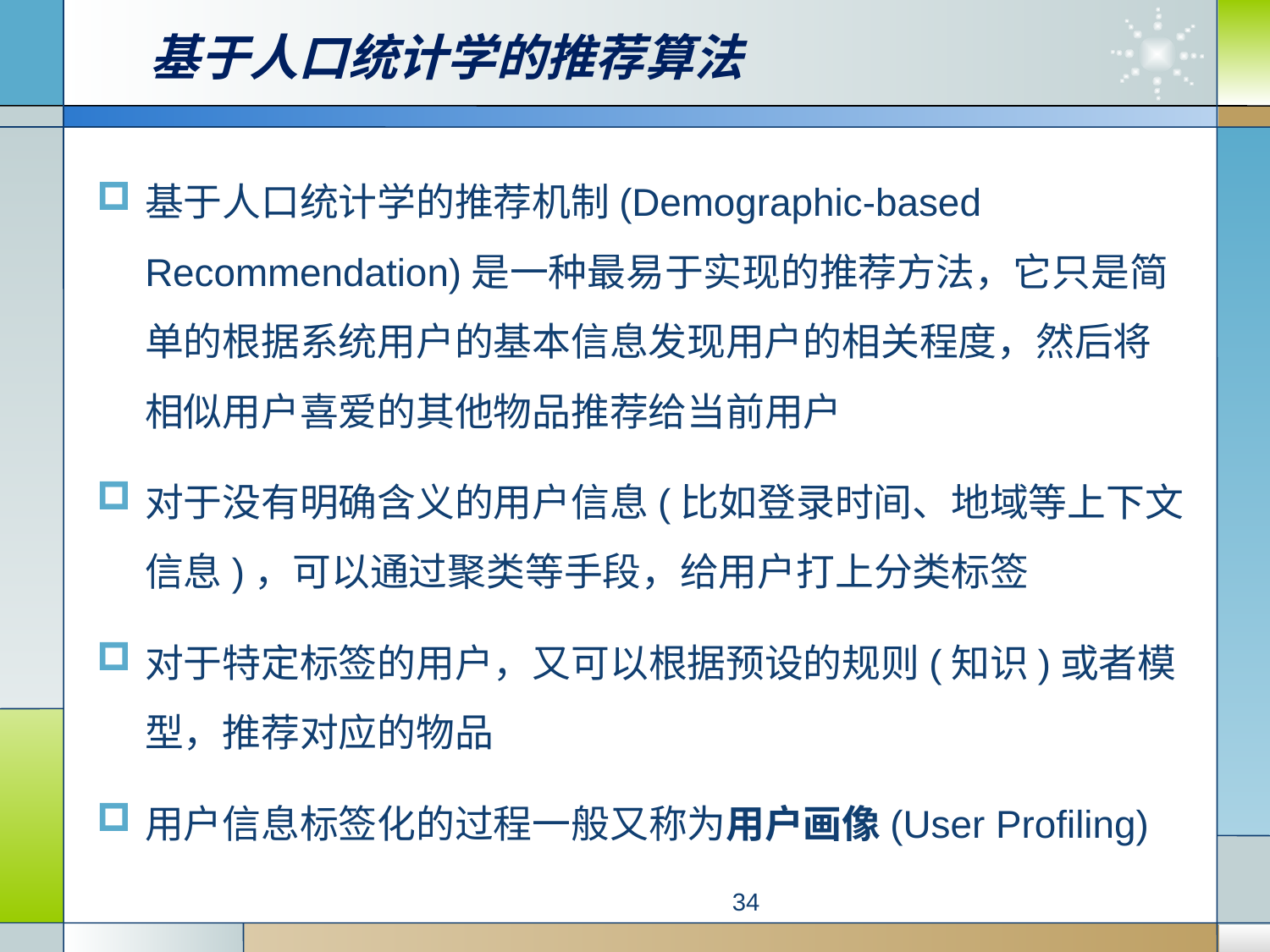

# 基于人口统计学的推荐算法
基于人口统计学的推荐机制(Demographic-based Recommendation)是一种最易于实现的推荐方法，它只是简单的根据系统用户的基本信息发现用户的相关程度，然后将相似用户喜爱的其他物品推荐给当前用户
对于没有明确含义的用户信息(比如登录时间、地域等上下文信息)，可以通过聚类等手段，给用户打上分类标签
对于特定标签的用户，又可以根据预设的规则(知识)或者模型，推荐对应的物品
用户信息标签化的过程一般又称为用户画像(User Profiling)
34